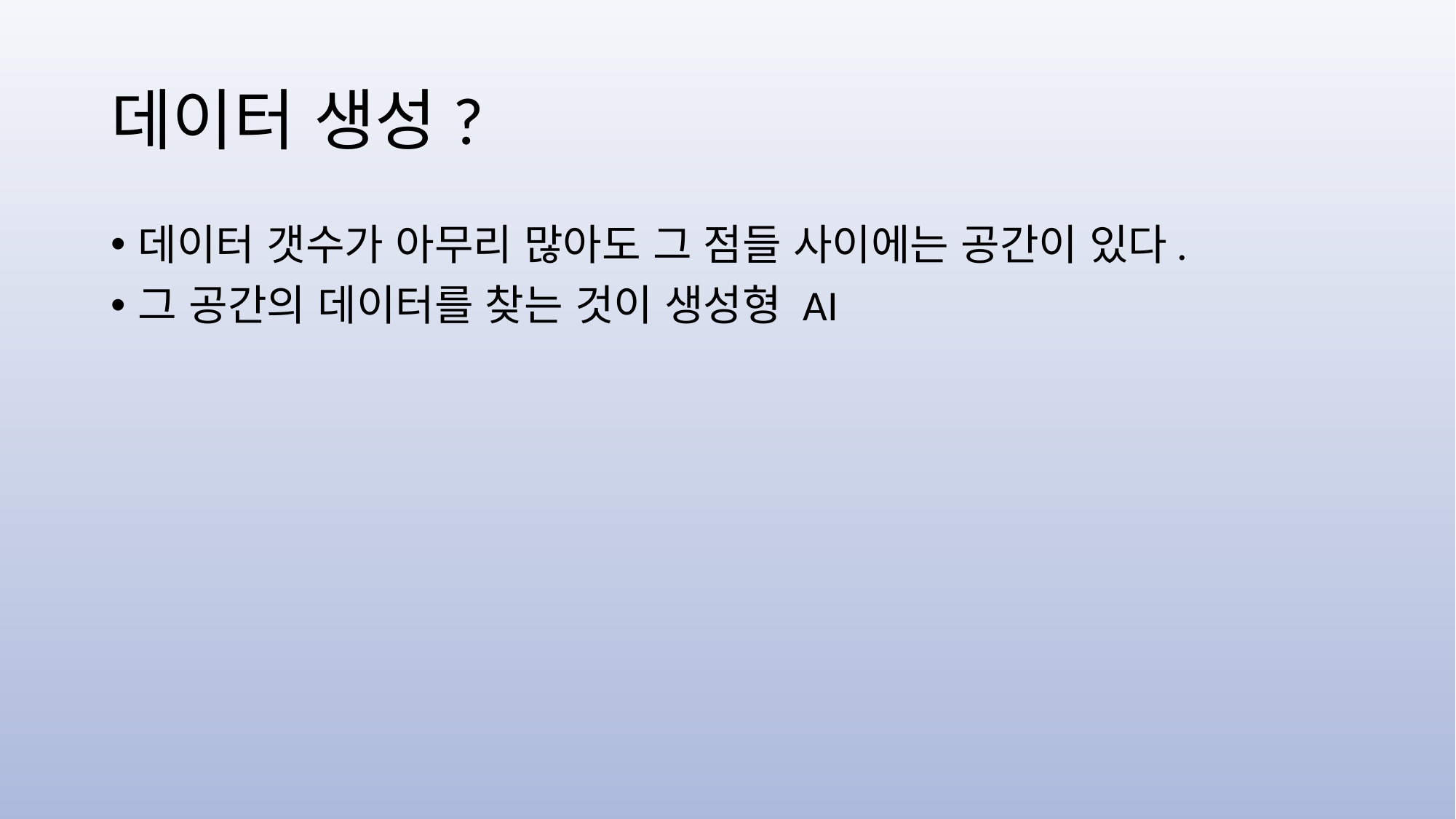

# 데이터 생성?
데이터 갯수가 아무리 많아도 그 점들 사이에는 공간이 있다.
그 공간의 데이터를 찾는 것이 생성형 AI